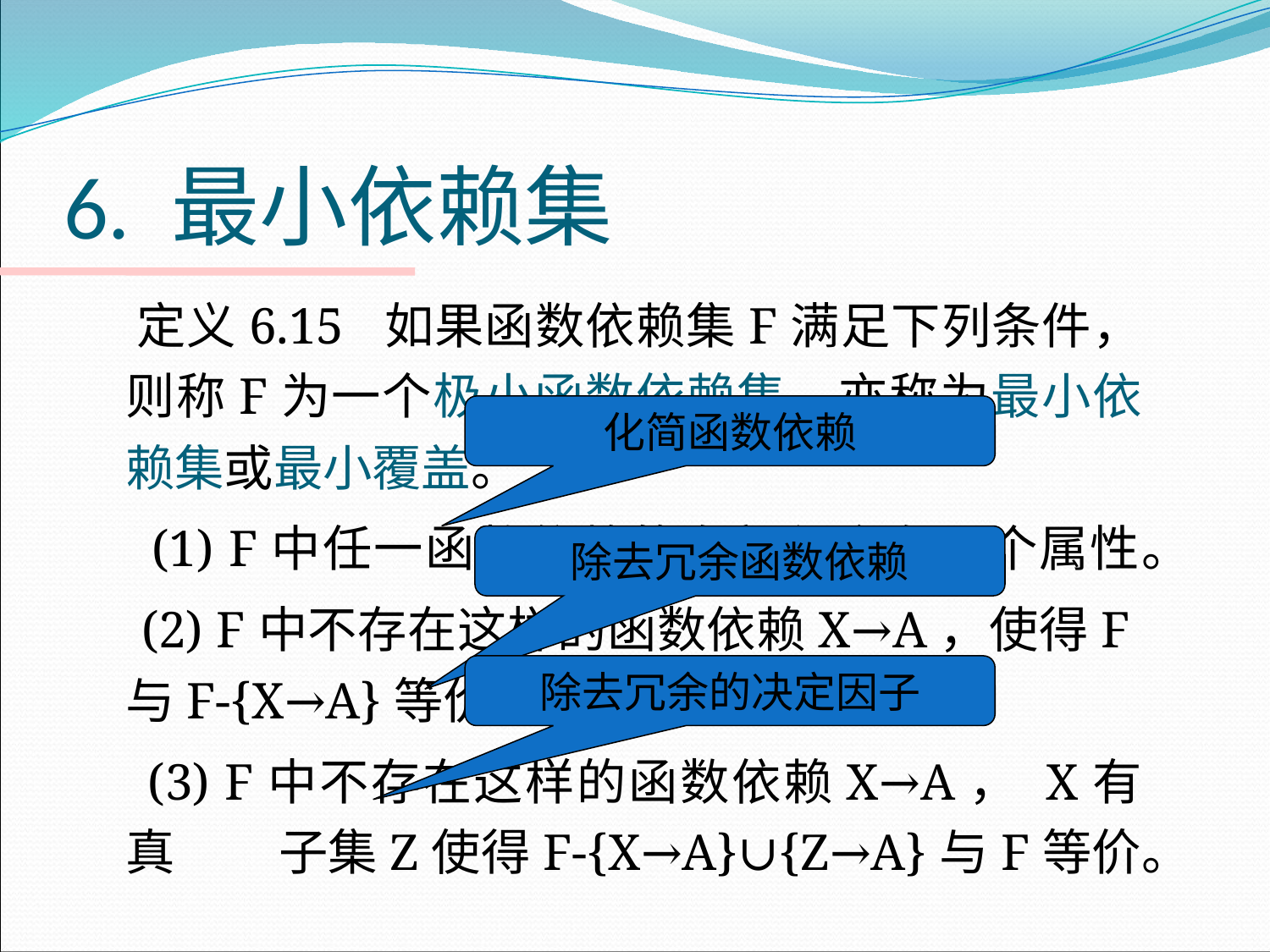

# 6. 最小依赖集
   定义6.15  如果函数依赖集F满足下列条件，则称F为一个极小函数依赖集。亦称为最小依赖集或最小覆盖。
     (1) F中任一函数依赖的右部仅含有一个属性。
    (2) F中不存在这样的函数依赖X→A，使得F与F-{X→A}等价。
    (3) F中不存在这样的函数依赖X→A， X有真         子集Z使得F-{X→A}∪{Z→A}与F等价。
化简函数依赖
除去冗余函数依赖
除去冗余的决定因子

614